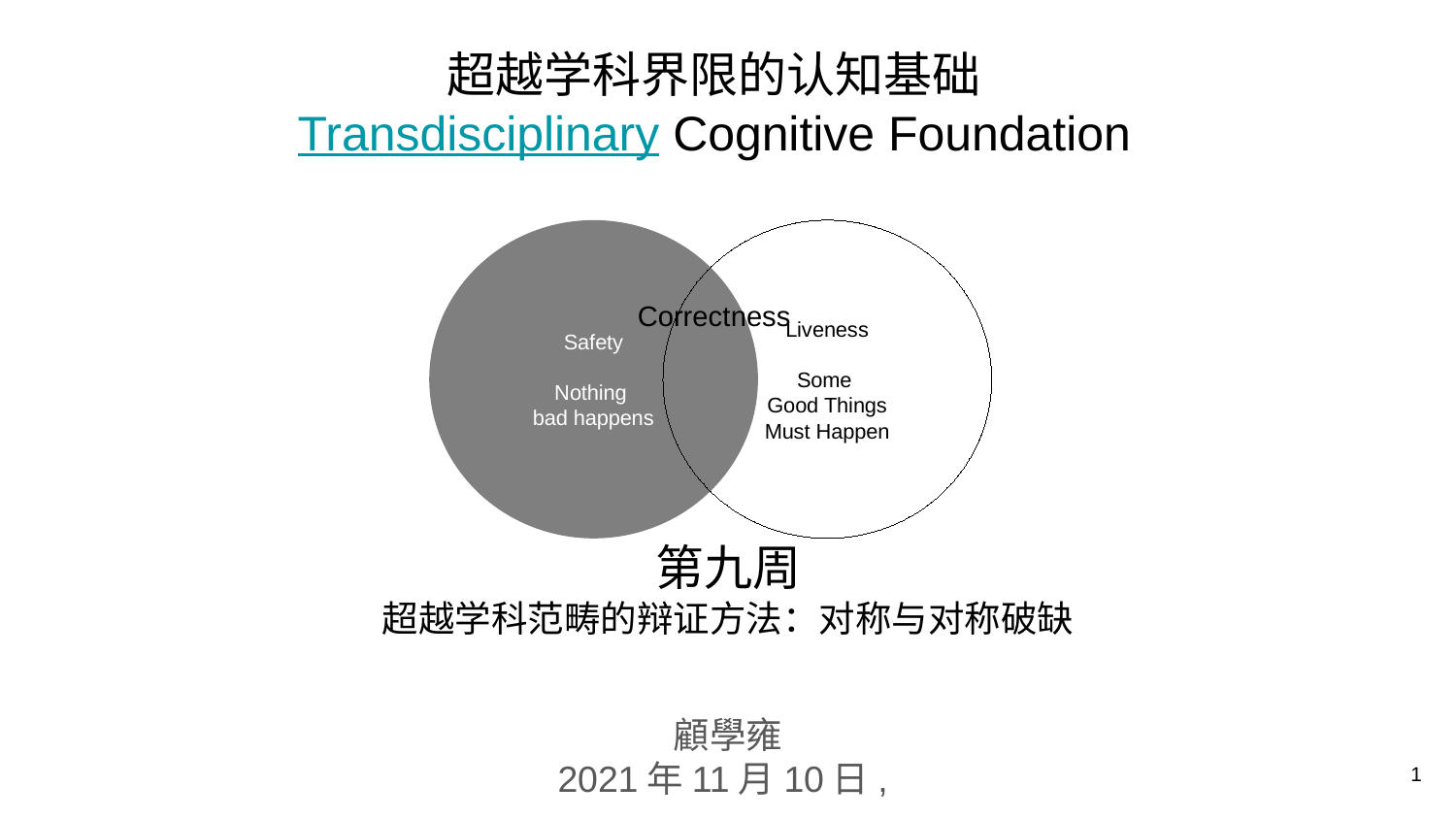

# 超越学科界限的认知基础 Transdisciplinary Cognitive Foundation
Safety

Nothing
bad happens
Liveness

Some
Good Things
Must Happen
Correctness

第九周
超越学科范畴的辩证方法：对称与对称破缺
顧學雍
2021年11月10日,
1